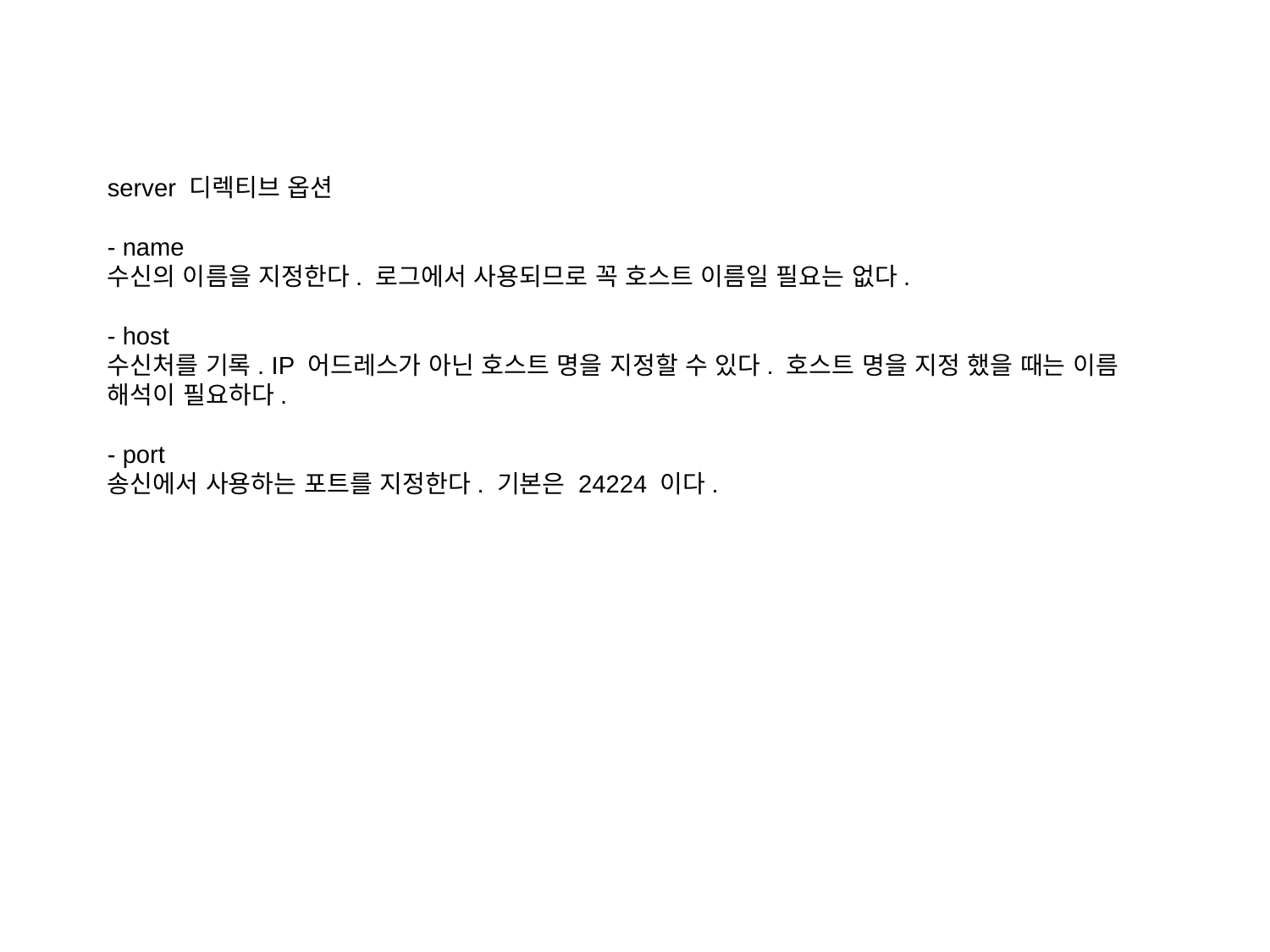

server 디렉티브 옵션
- name
수신의 이름을 지정한다. 로그에서 사용되므로 꼭 호스트 이름일 필요는 없다.
- host
수신처를 기록. IP 어드레스가 아닌 호스트 명을 지정할 수 있다. 호스트 명을 지정 했을 때는 이름 해석이 필요하다.
- port
송신에서 사용하는 포트를 지정한다. 기본은 24224 이다.